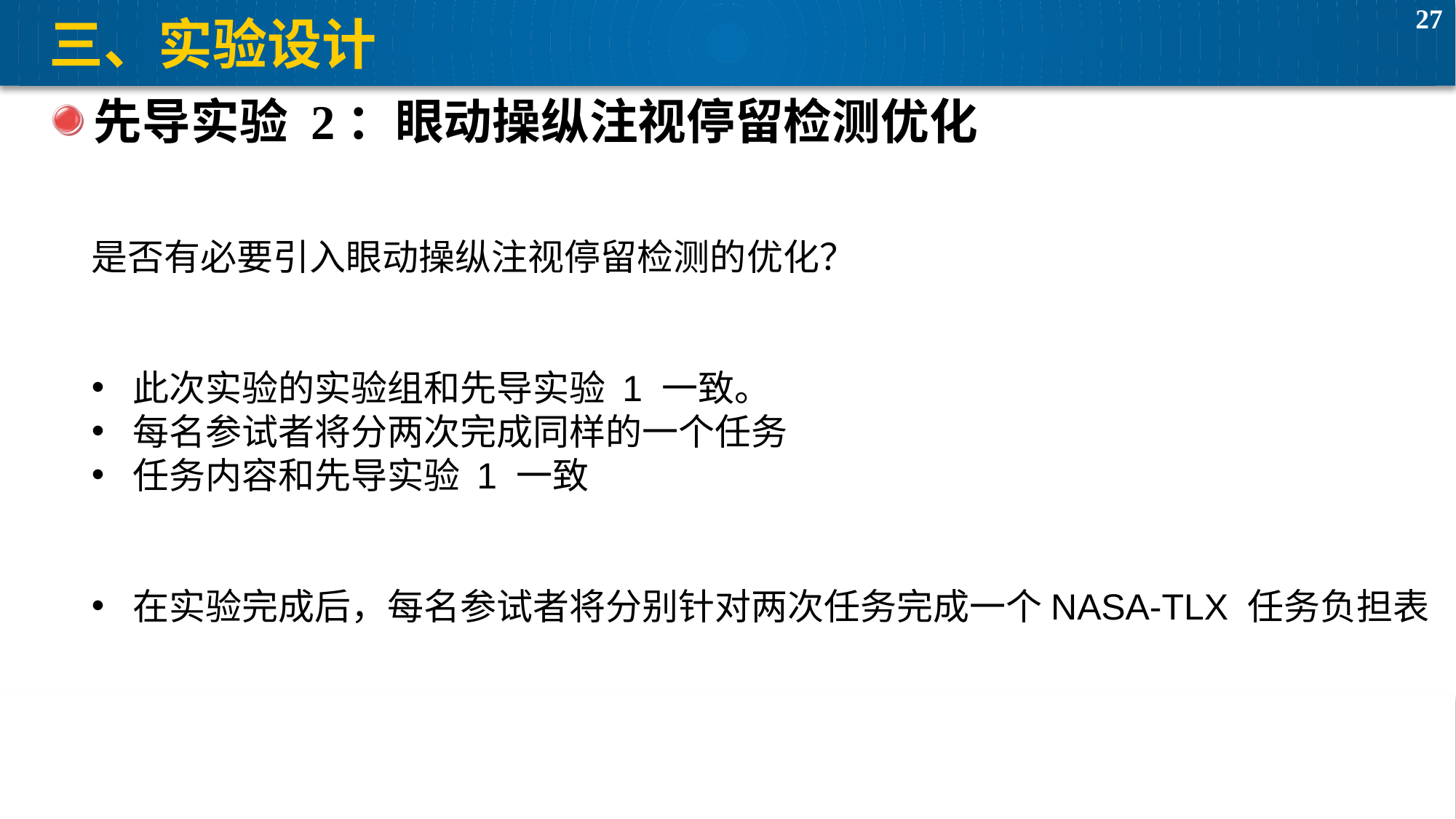

# 三、实验设计
先导实验 2：眼动操纵注视停留检测优化
是否有必要引入眼动操纵注视停留检测的优化？

此次实验的实验组和先导实验 1 一致。
每名参试者将分两次完成同样的一个任务
任务内容和先导实验 1 一致

在实验完成后，每名参试者将分别针对两次任务完成一个NASA-TLX 任务负担表